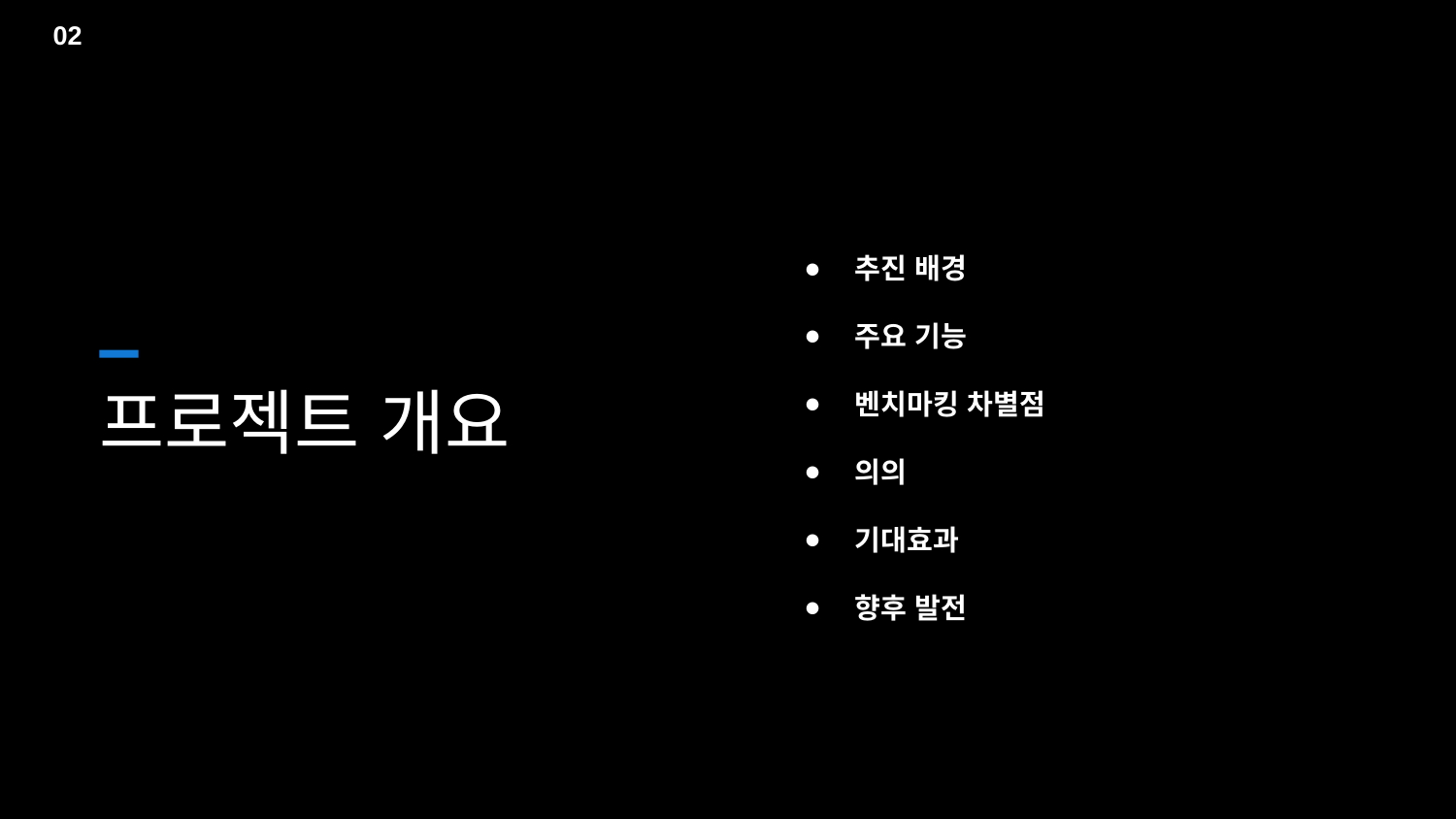

02
추진 배경
주요 기능
벤치마킹 차별점
의의
기대효과
향후 발전

프로젝트 개요